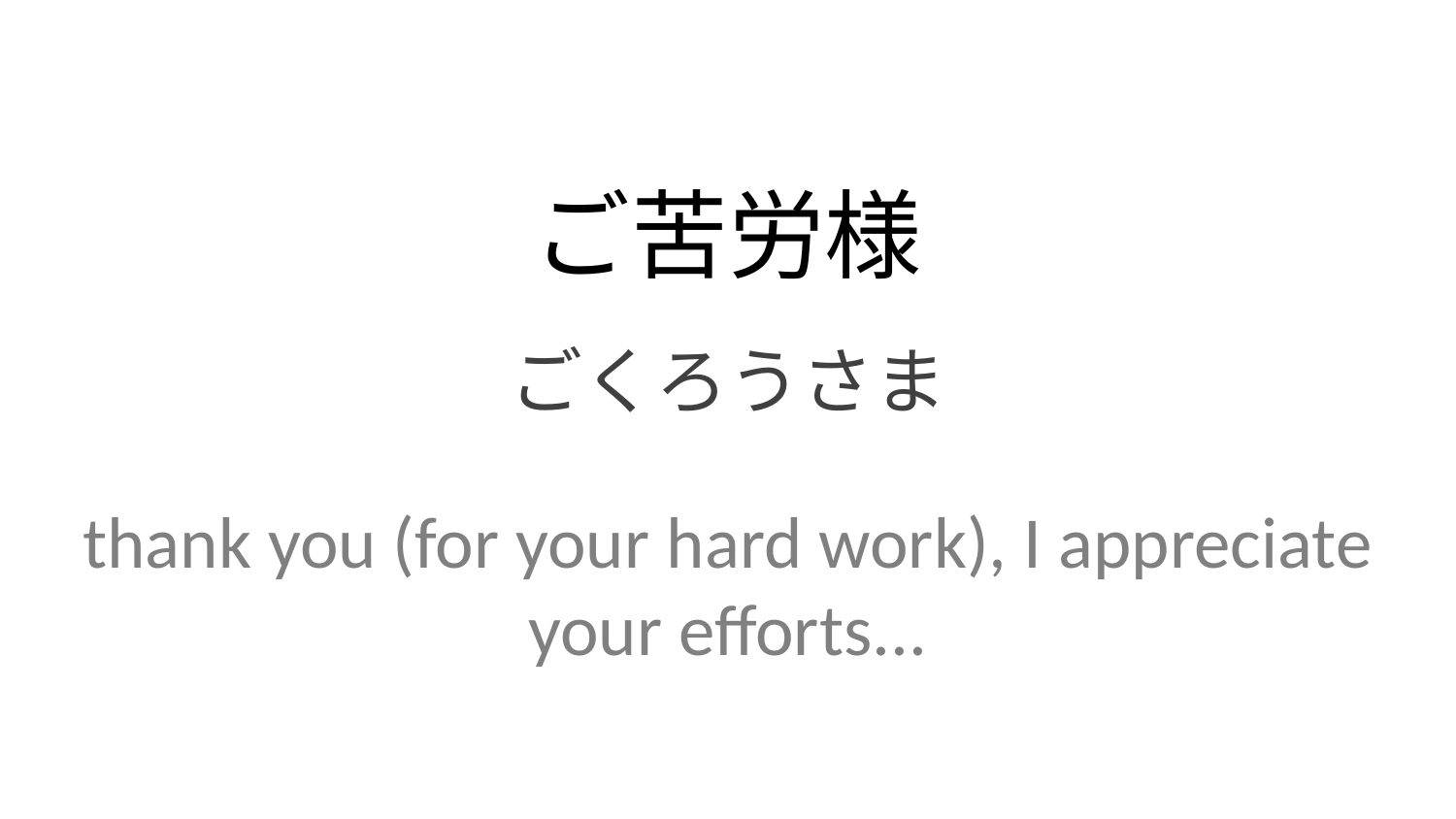

ご苦労様

ごくろうさま
thank you (for your hard work), I appreciate your efforts...